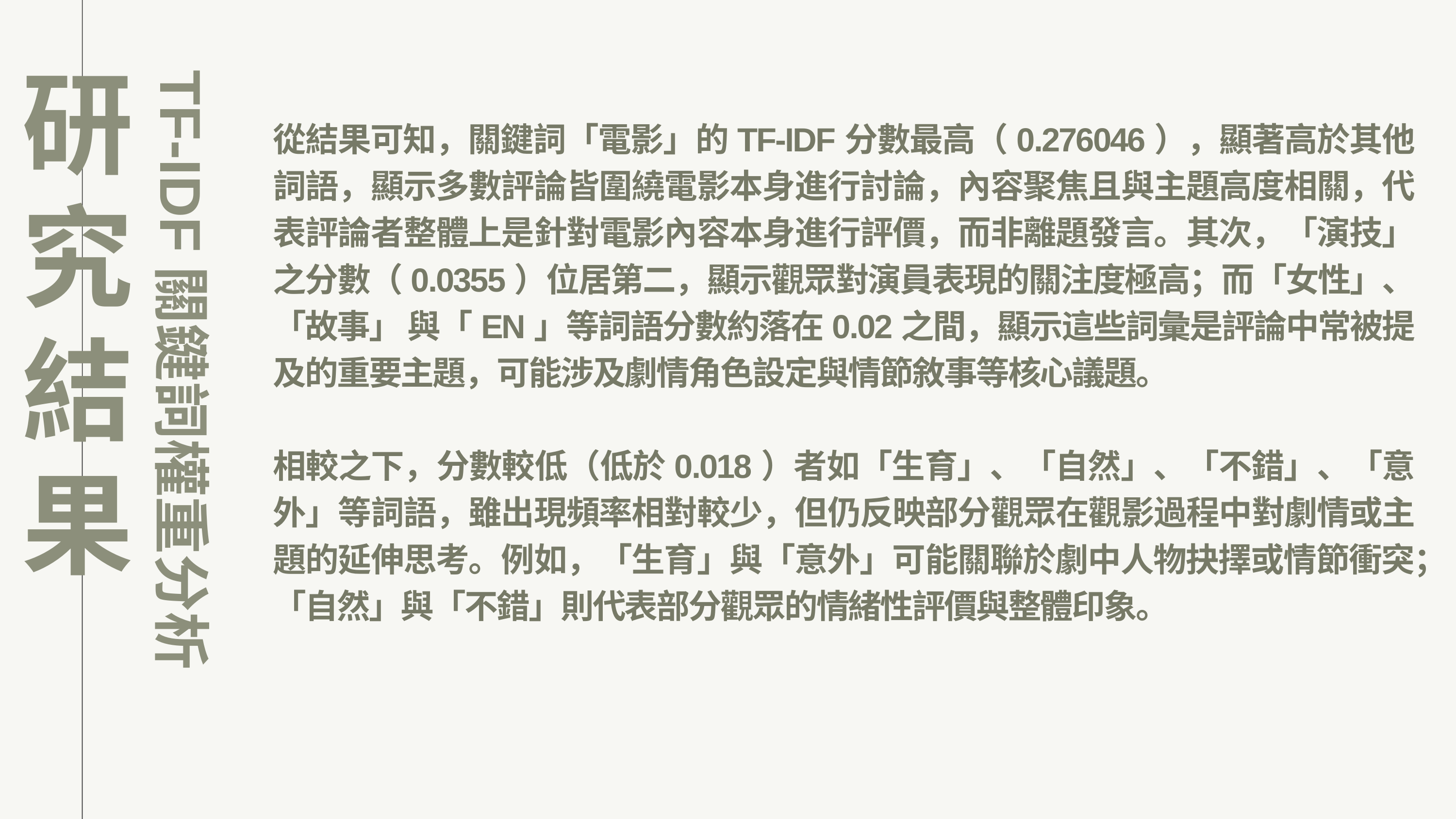

研究結果
TF-IDF關鍵詞權重分析
從結果可知，關鍵詞「電影」的TF-IDF分數最高（0.276046），顯著高於其他詞語，顯示多數評論皆圍繞電影本身進行討論，內容聚焦且與主題高度相關，代表評論者整體上是針對電影內容本身進行評價，而非離題發言。其次，「演技」之分數（0.0355）位居第二，顯示觀眾對演員表現的關注度極高；而「女性」、「故事」 與「EN」等詞語分數約落在0.02之間，顯示這些詞彙是評論中常被提及的重要主題，可能涉及劇情角色設定與情節敘事等核心議題。

相較之下，分數較低（低於0.018）者如「生育」、「自然」、「不錯」、「意外」等詞語，雖出現頻率相對較少，但仍反映部分觀眾在觀影過程中對劇情或主題的延伸思考。例如，「生育」與「意外」可能關聯於劇中人物抉擇或情節衝突；「自然」與「不錯」則代表部分觀眾的情緒性評價與整體印象。